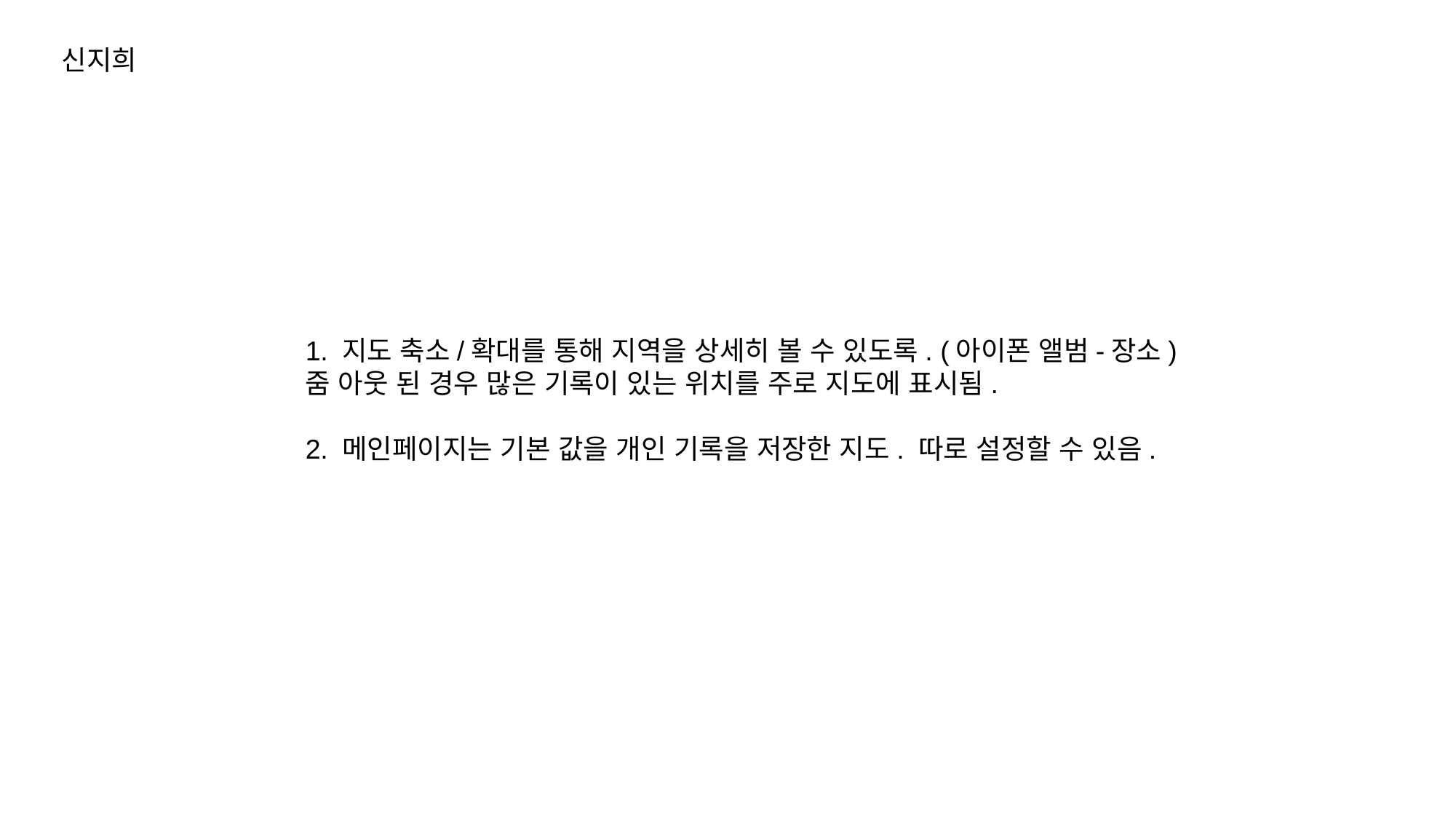

신지희
1. 지도 축소/확대를 통해 지역을 상세히 볼 수 있도록. (아이폰 앨범-장소)
줌 아웃 된 경우 많은 기록이 있는 위치를 주로 지도에 표시됨.

2. 메인페이지는 기본 값을 개인 기록을 저장한 지도. 따로 설정할 수 있음.